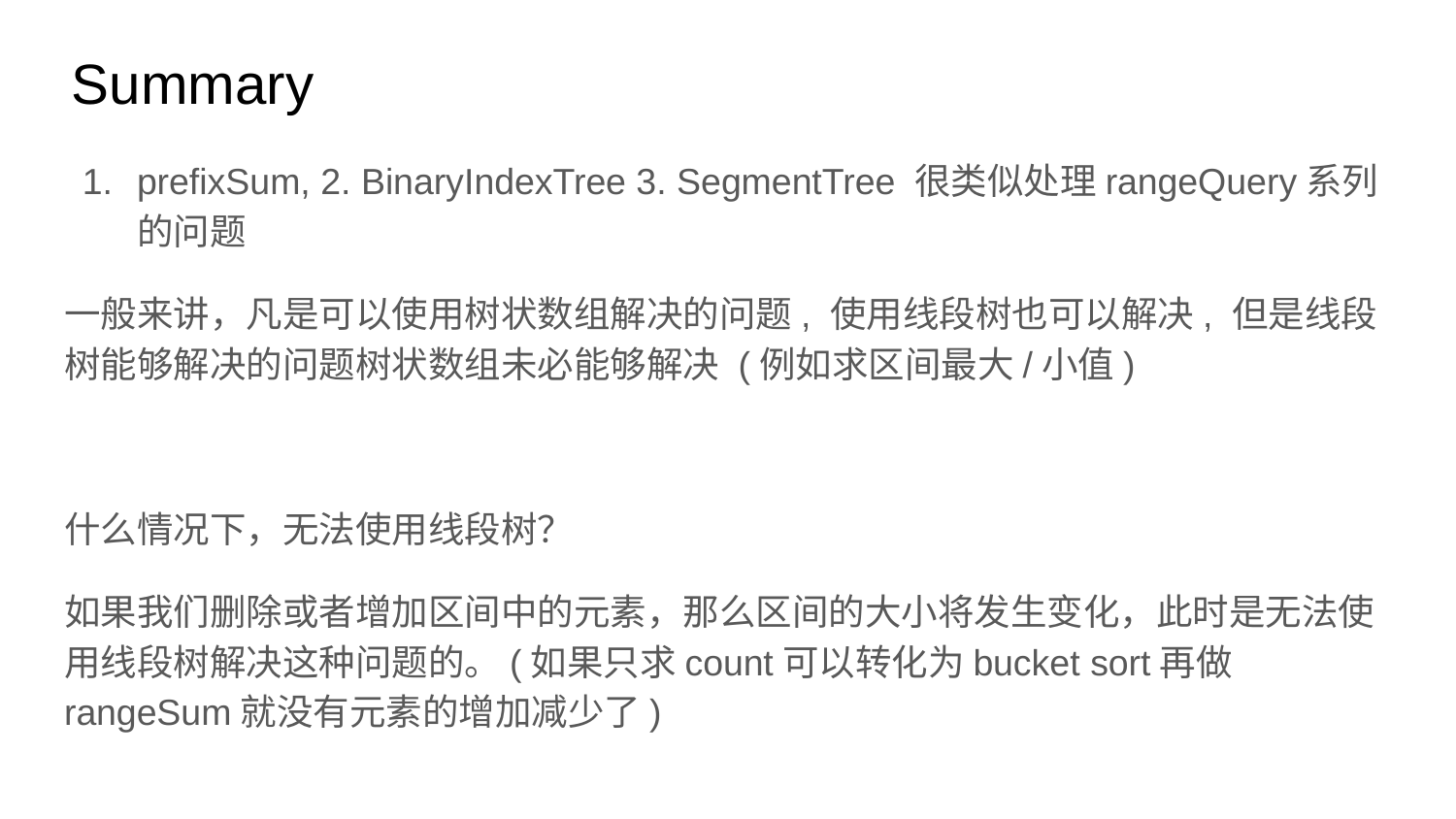

# Summary
prefixSum, 2. BinaryIndexTree 3. SegmentTree 很类似处理rangeQuery系列的问题
一般来讲，凡是可以使用树状数组解决的问题, 使用线段树也可以解决, 但是线段树能够解决的问题树状数组未必能够解决 (例如求区间最大/小值)

什么情况下，无法使用线段树？
如果我们删除或者增加区间中的元素，那么区间的大小将发生变化，此时是无法使用线段树解决这种问题的。(如果只求count可以转化为bucket sort再做rangeSum就没有元素的增加减少了)